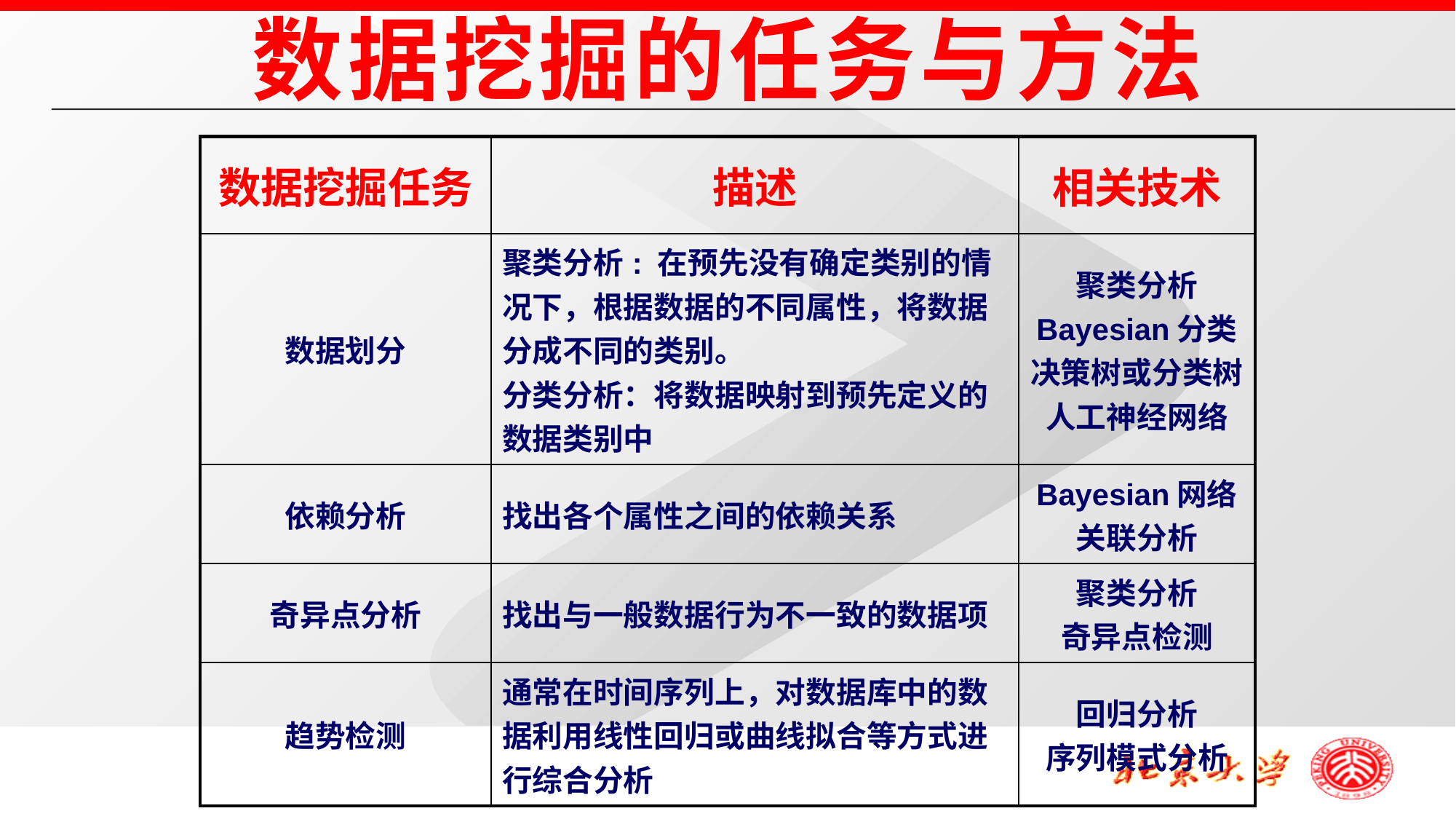

数据挖掘的任务与方法
| 数据挖掘任务 | 描述 | 相关技术 |
| --- | --- | --- |
| 数据划分 | 聚类分析: 在预先没有确定类别的情况下，根据数据的不同属性，将数据分成不同的类别。 分类分析：将数据映射到预先定义的数据类别中 | 聚类分析 Bayesian分类 决策树或分类树 人工神经网络 |
| 依赖分析 | 找出各个属性之间的依赖关系 | Bayesian网络 关联分析 |
| 奇异点分析 | 找出与一般数据行为不一致的数据项 | 聚类分析 奇异点检测 |
| 趋势检测 | 通常在时间序列上，对数据库中的数据利用线性回归或曲线拟合等方式进行综合分析 | 回归分析 序列模式分析 |